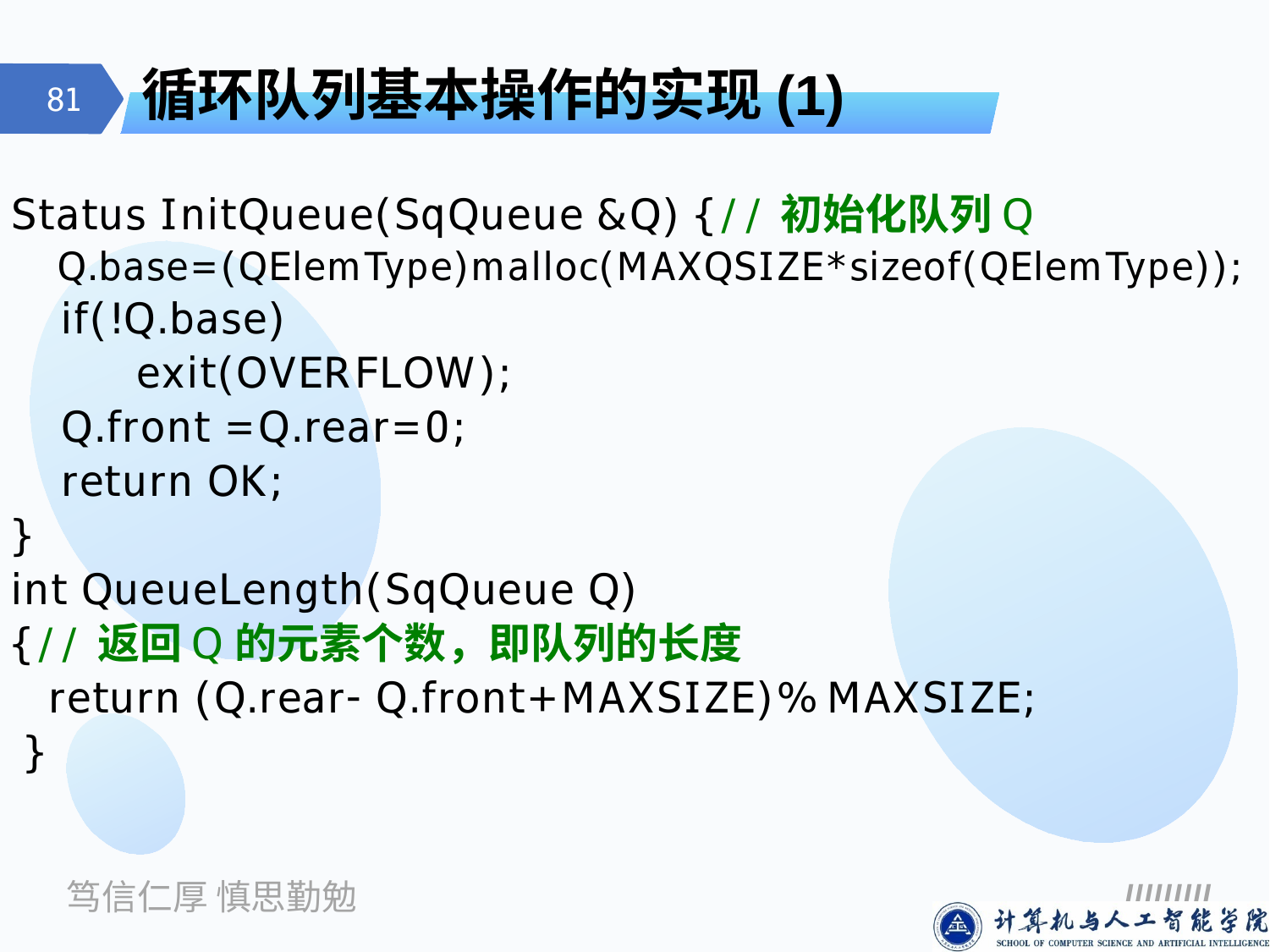

# 循环队列基本操作的实现(1)
Status InitQueue(SqQueue &Q) {//初始化队列Q
    Q.base=(QElemType)malloc(MAXQSIZE*sizeof(QElemType));
    if(!Q.base)
          exit(OVERFLOW);
    Q.front =Q.rear=0;
    return OK;
}
int QueueLength(SqQueue Q)
{//返回Q的元素个数，即队列的长度
   return (Q.rear- Q.front+MAXSIZE)%MAXSIZE;
 }